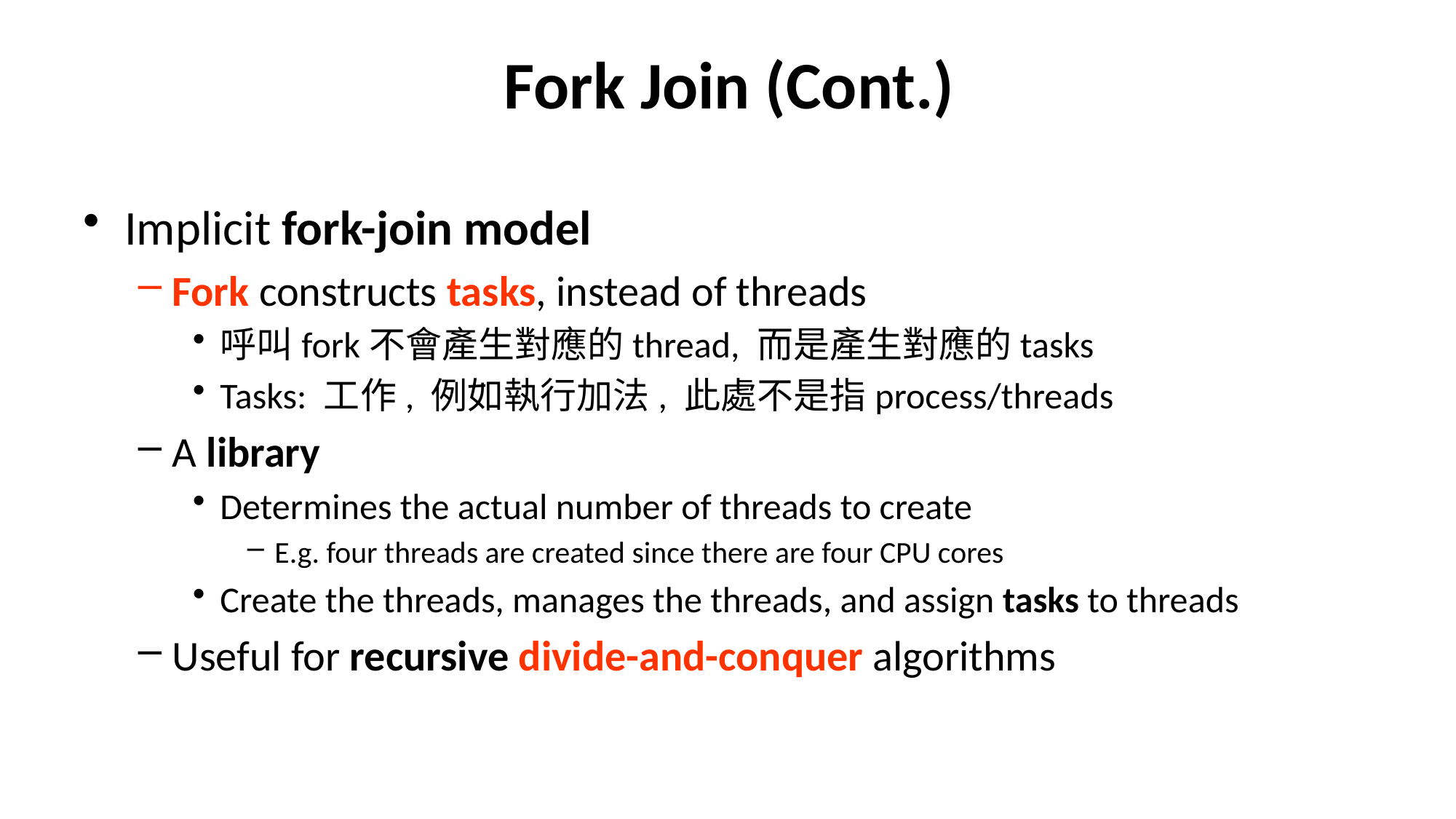

# Fork Join (Cont.)
Implicit fork-join model
Fork constructs tasks, instead of threads
呼叫fork不會產生對應的thread, 而是產生對應的tasks
Tasks: 工作, 例如執行加法, 此處不是指process/threads
A library
Determines the actual number of threads to create
E.g. four threads are created since there are four CPU cores
Create the threads, manages the threads, and assign tasks to threads
Useful for recursive divide-and-conquer algorithms